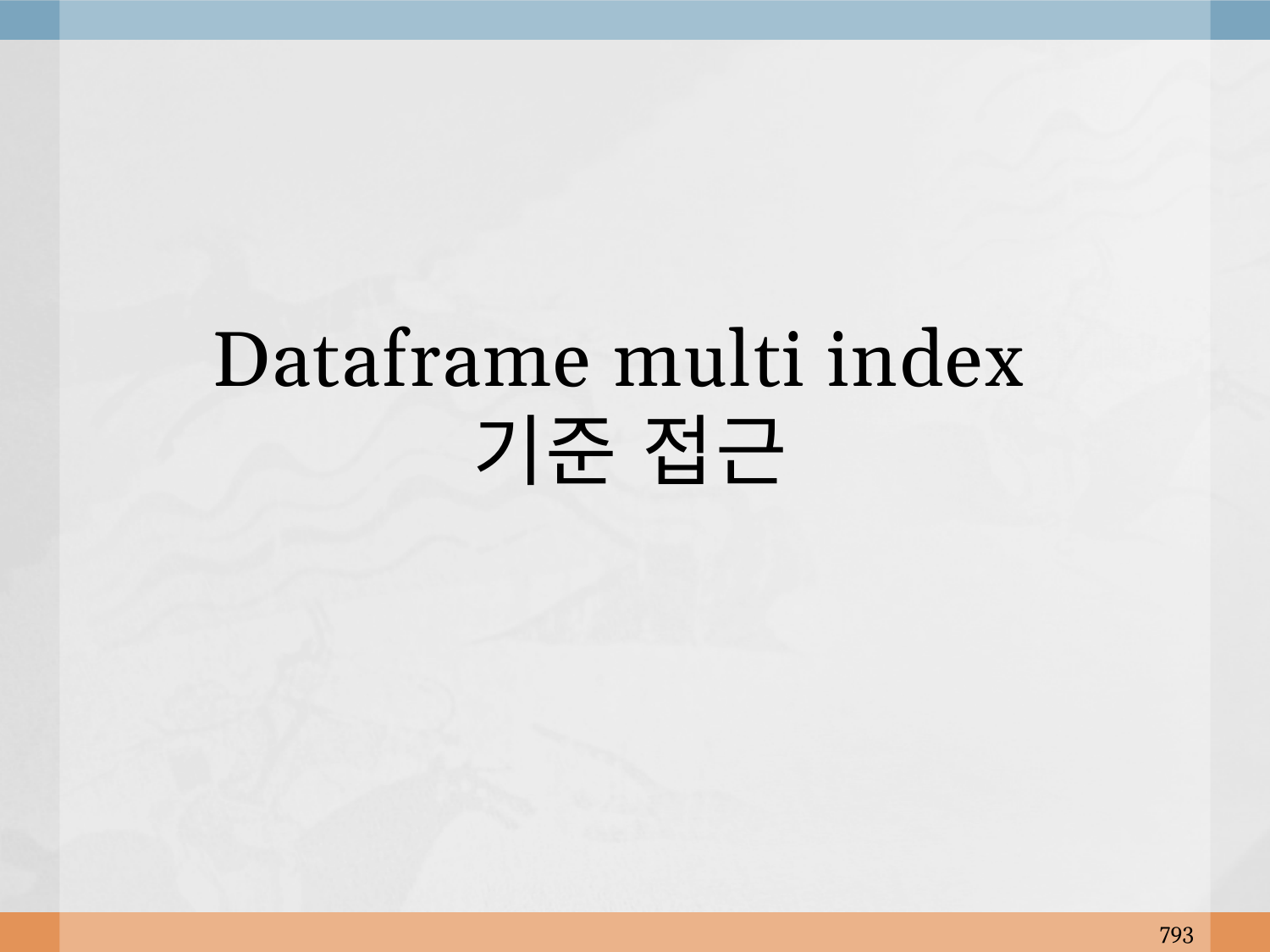

# Dataframe multi index 기준 접근

793